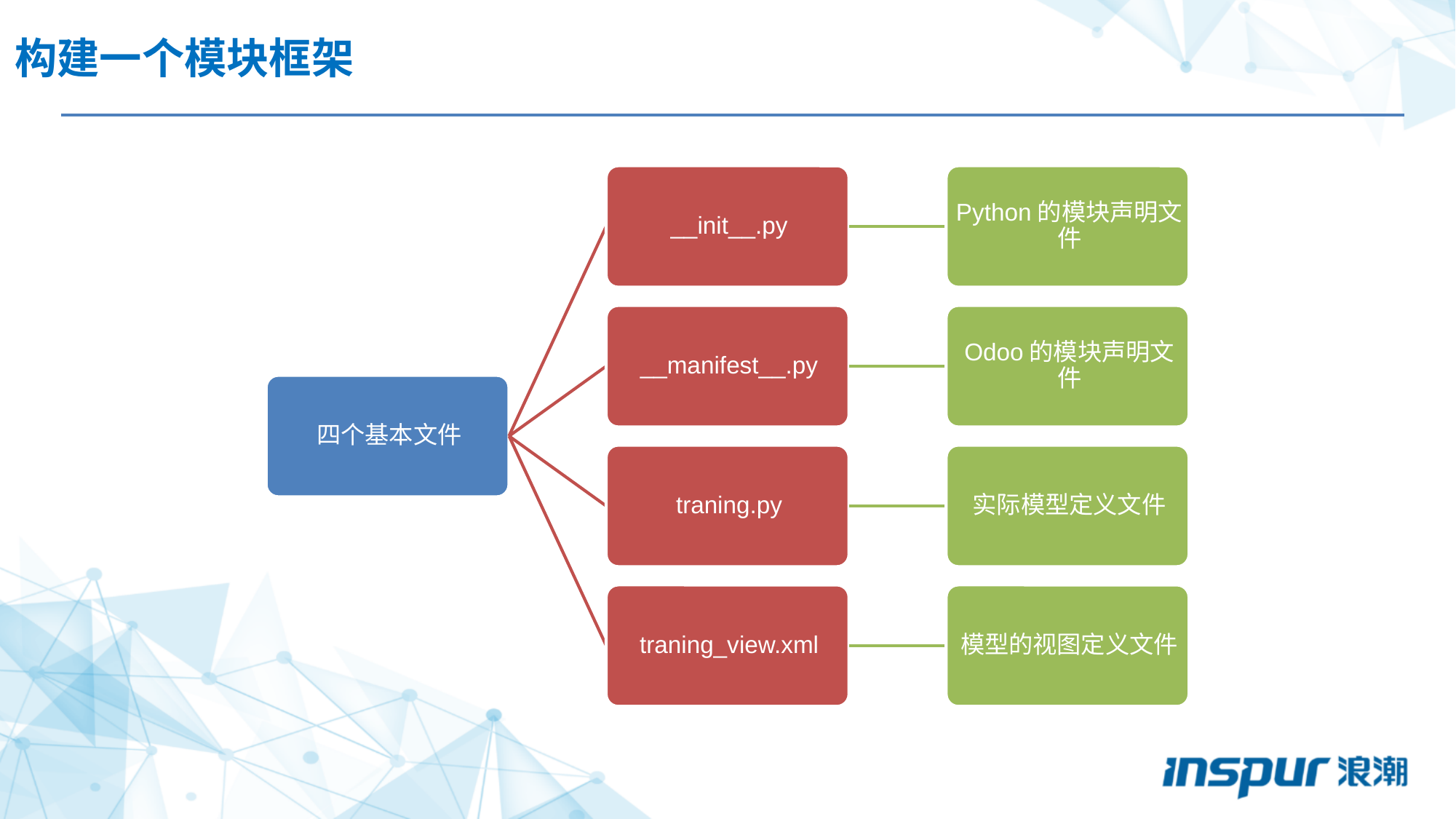

构建一个模块框架
四个基本文件

__init__.py

Python的模块声明文件

__manifest__.py

Odoo的模块声明文件

traning.py

实际模型定义文件

traning_view.xml

模型的视图定义文件